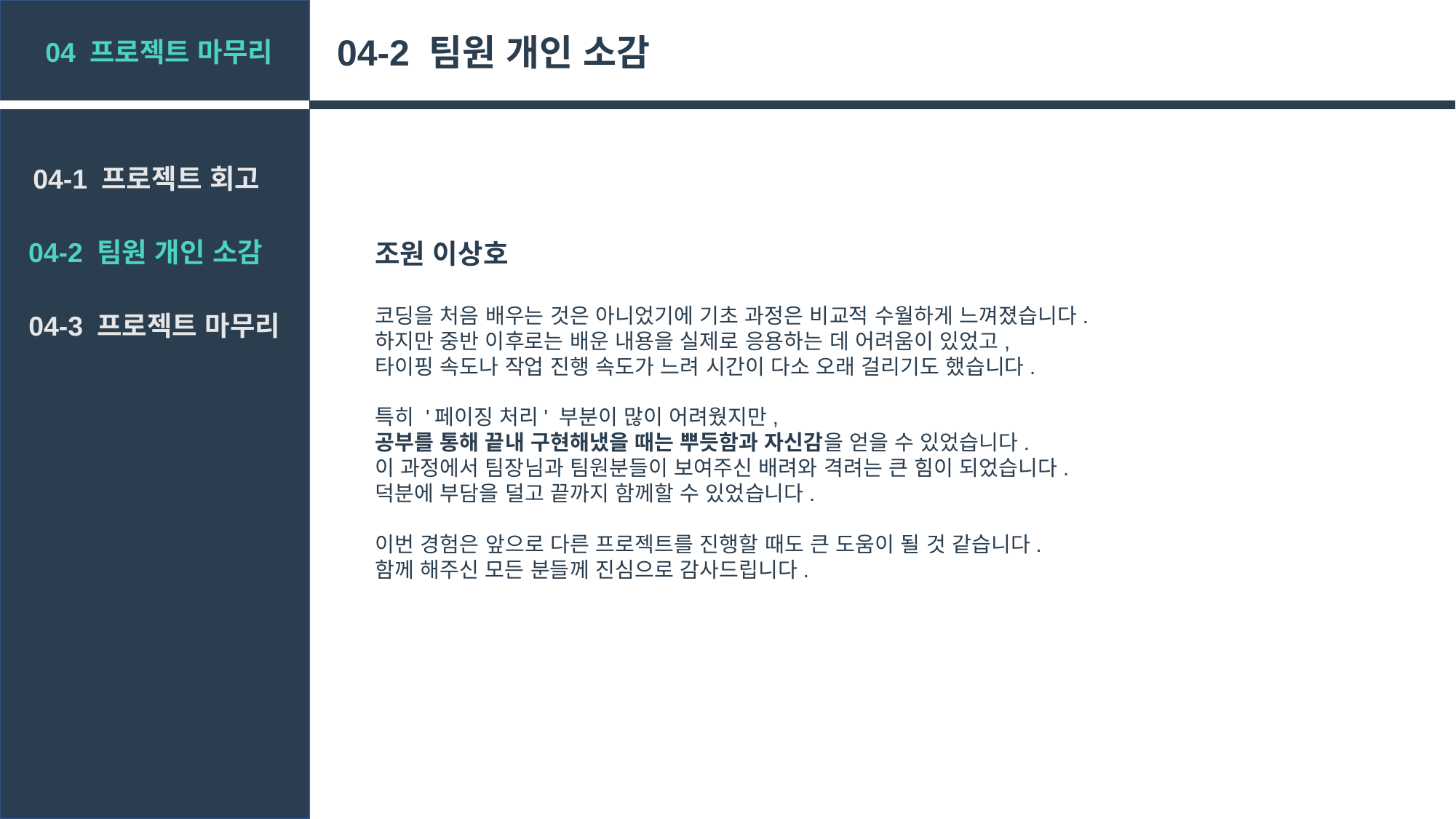

04-2 팀원 개인 소감
04 프로젝트 마무리
04-1 프로젝트 회고
04-2 팀원 개인 소감
조원 이상호

코딩을 처음 배우는 것은 아니었기에 기초 과정은 비교적 수월하게 느껴졌습니다.
하지만 중반 이후로는 배운 내용을 실제로 응용하는 데 어려움이 있었고,
타이핑 속도나 작업 진행 속도가 느려 시간이 다소 오래 걸리기도 했습니다.

특히 '페이징 처리' 부분이 많이 어려웠지만,
공부를 통해 끝내 구현해냈을 때는 뿌듯함과 자신감을 얻을 수 있었습니다.
이 과정에서 팀장님과 팀원분들이 보여주신 배려와 격려는 큰 힘이 되었습니다.
덕분에 부담을 덜고 끝까지 함께할 수 있었습니다.

이번 경험은 앞으로 다른 프로젝트를 진행할 때도 큰 도움이 될 것 같습니다.
함께 해주신 모든 분들께 진심으로 감사드립니다.
04-3 프로젝트 마무리